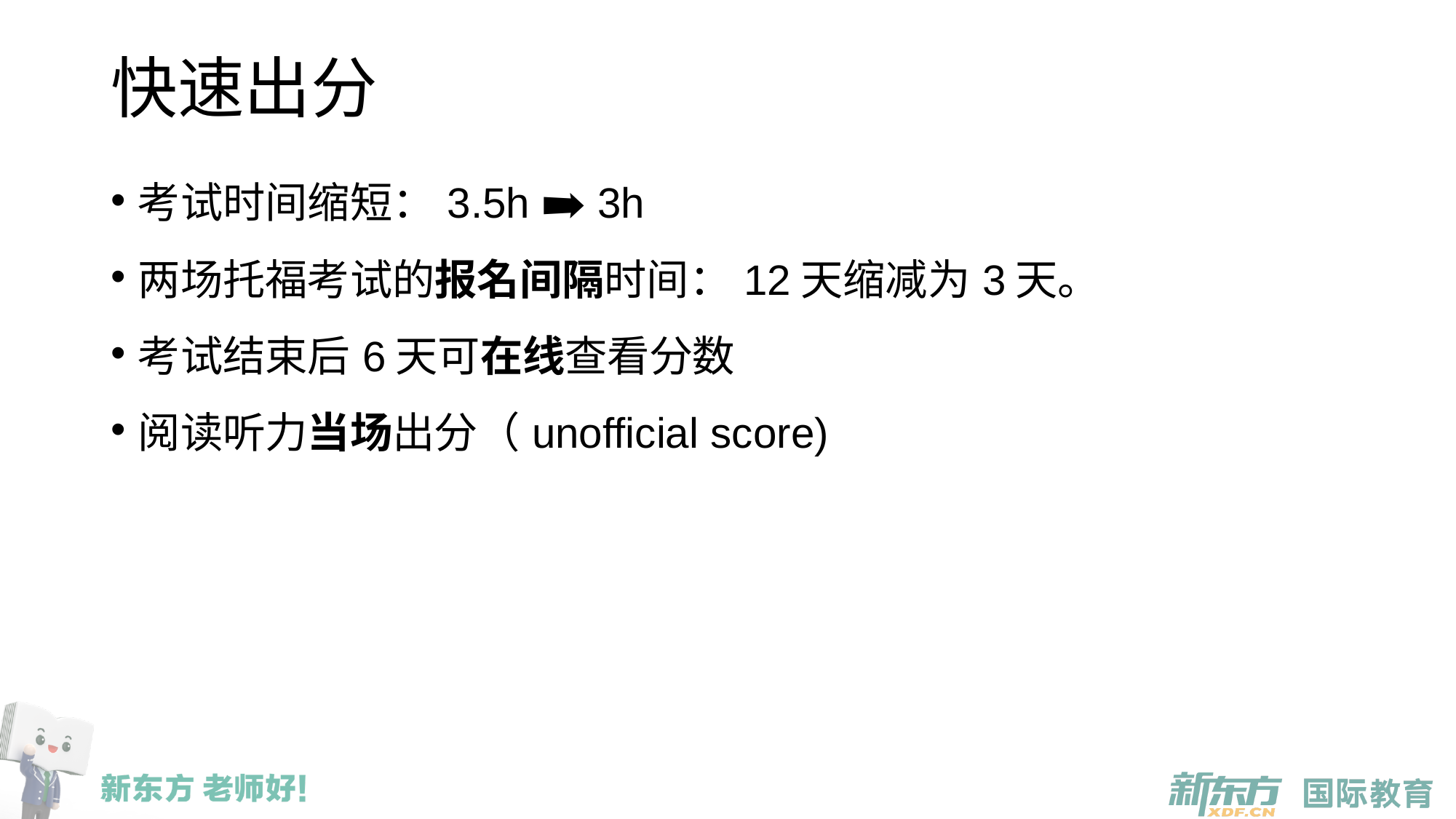

# 快速出分
考试时间缩短：3.5h ➡️ 3h
两场托福考试的报名间隔时间：12天缩减为3天。
考试结束后6天可在线查看分数
阅读听力当场出分（unofficial score)